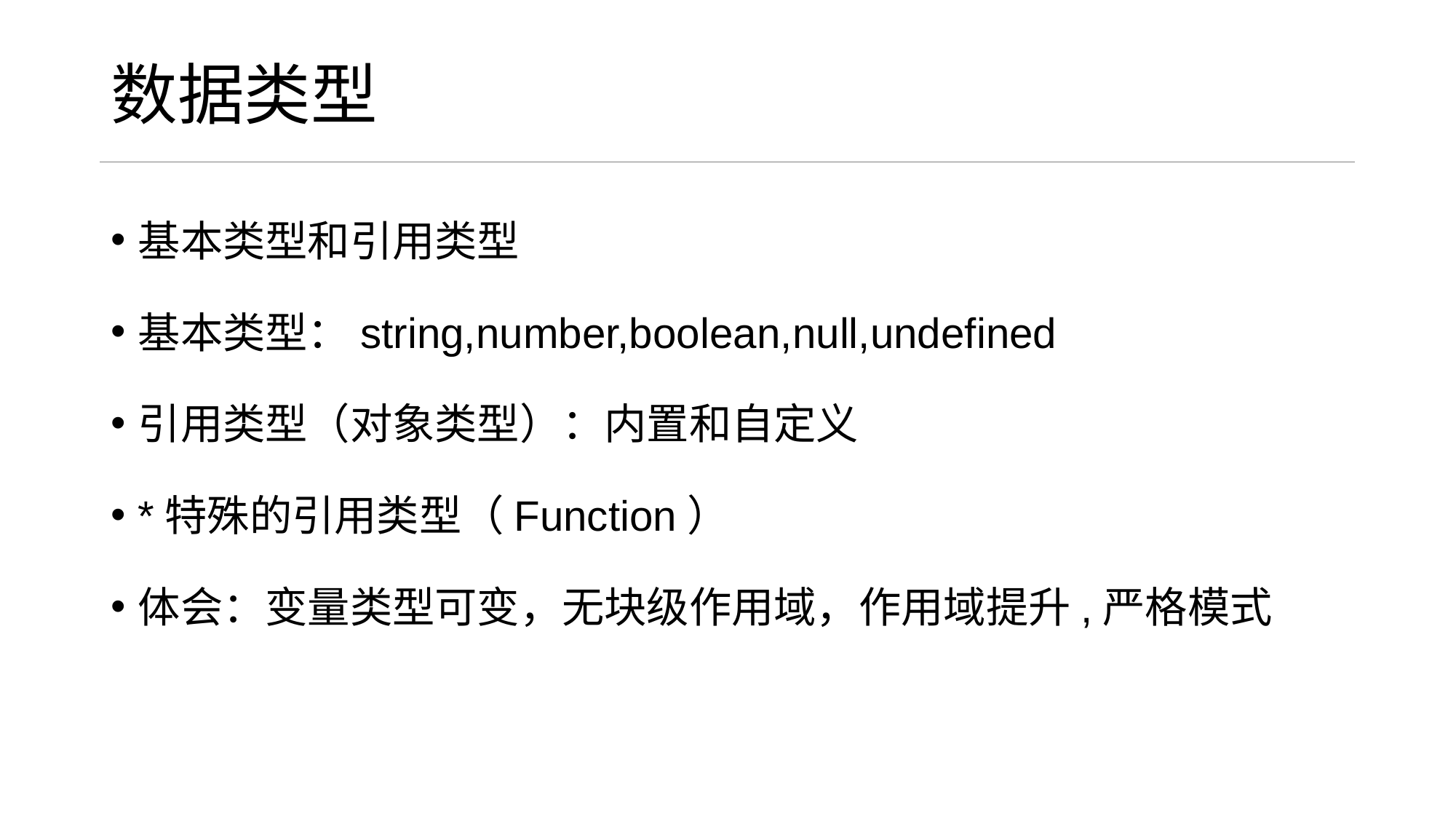

# 数据类型
基本类型和引用类型
基本类型：string,number,boolean,null,undefined
引用类型（对象类型）：内置和自定义
*特殊的引用类型（Function）
体会：变量类型可变，无块级作用域，作用域提升,严格模式